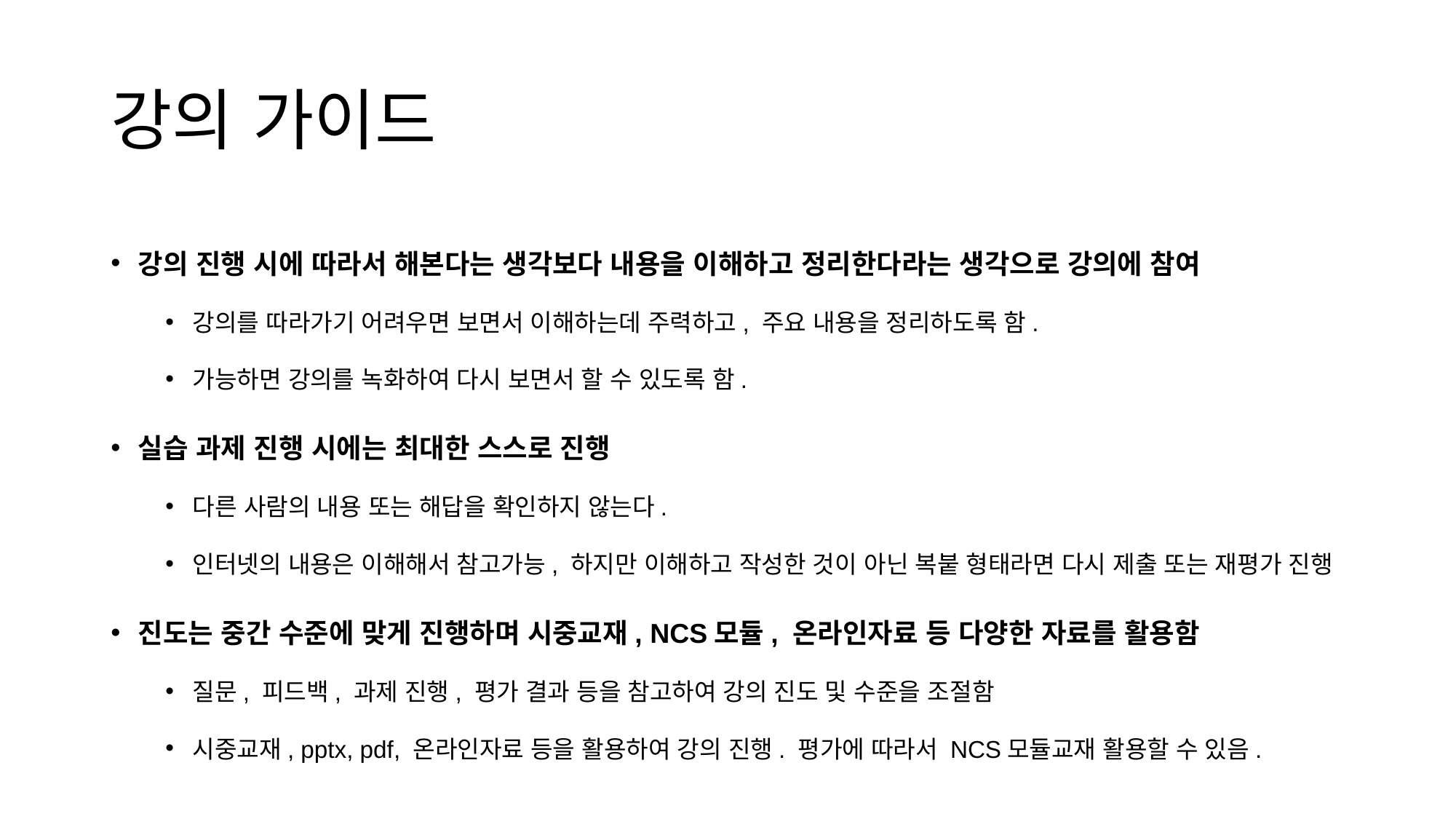

# 강의 가이드
강의 진행 시에 따라서 해본다는 생각보다 내용을 이해하고 정리한다라는 생각으로 강의에 참여
강의를 따라가기 어려우면 보면서 이해하는데 주력하고, 주요 내용을 정리하도록 함.
가능하면 강의를 녹화하여 다시 보면서 할 수 있도록 함.
실습 과제 진행 시에는 최대한 스스로 진행
다른 사람의 내용 또는 해답을 확인하지 않는다.
인터넷의 내용은 이해해서 참고가능, 하지만 이해하고 작성한 것이 아닌 복붙 형태라면 다시 제출 또는 재평가 진행
진도는 중간 수준에 맞게 진행하며 시중교재, NCS모듈, 온라인자료 등 다양한 자료를 활용함
질문, 피드백, 과제 진행, 평가 결과 등을 참고하여 강의 진도 및 수준을 조절함
시중교재, pptx, pdf, 온라인자료 등을 활용하여 강의 진행. 평가에 따라서 NCS모듈교재 활용할 수 있음.